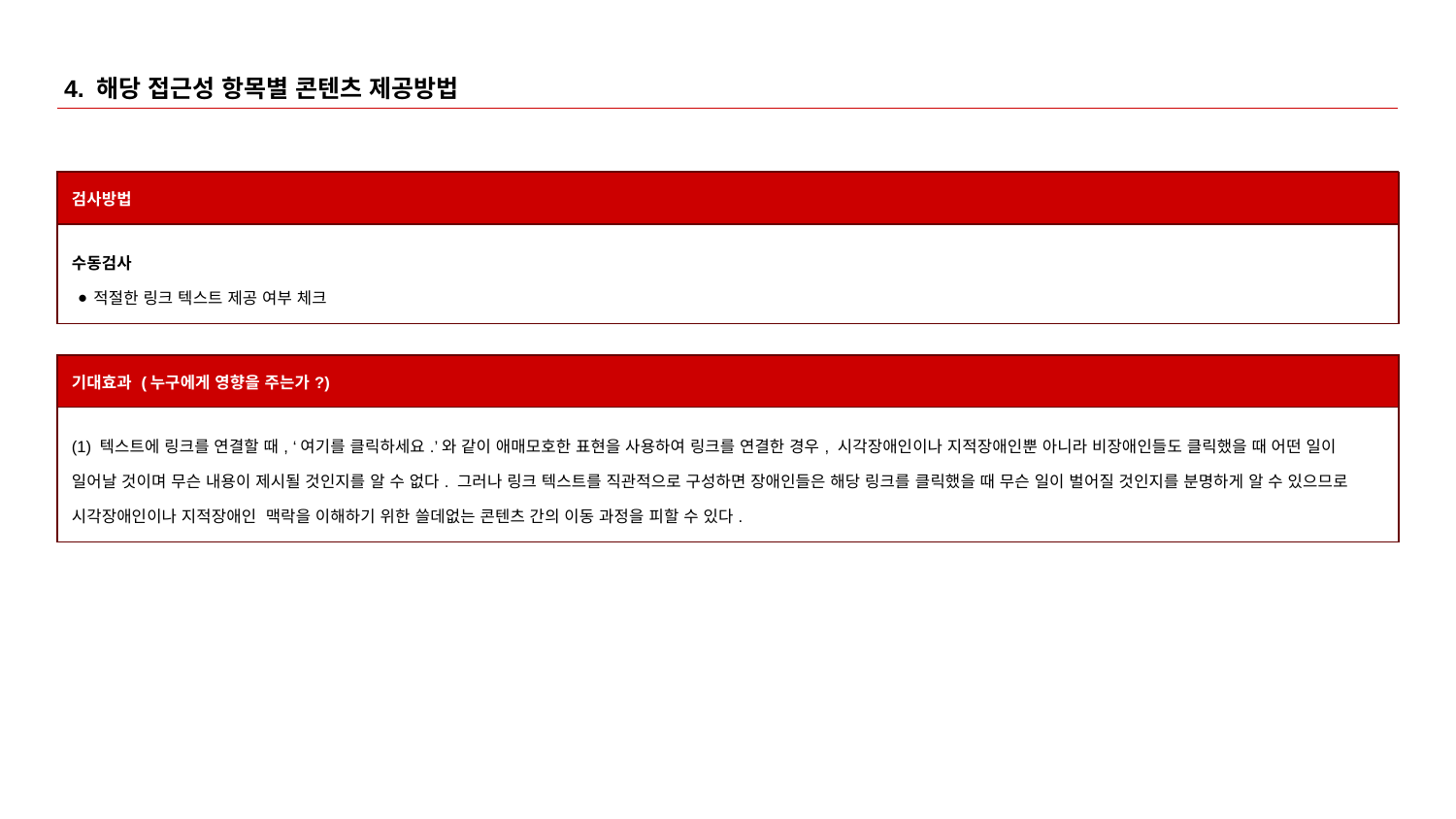

# 4. 해당 접근성 항목별 콘텐츠 제공방법
| 검사방법 |
| --- |
| 수동검사 적절한 링크 텍스트 제공 여부 체크 |
| 기대효과 (누구에게 영향을 주는가?) |
| --- |
| (1) 텍스트에 링크를 연결할 때, ‘여기를 클릭하세요.’와 같이 애매모호한 표현을 사용하여 링크를 연결한 경우, 시각장애인이나 지적장애인뿐 아니라 비장애인들도 클릭했을 때 어떤 일이 일어날 것이며 무슨 내용이 제시될 것인지를 알 수 없다. 그러나 링크 텍스트를 직관적으로 구성하면 장애인들은 해당 링크를 클릭했을 때 무슨 일이 벌어질 것인지를 분명하게 알 수 있으므로 시각장애인이나 지적장애인 맥락을 이해하기 위한 쓸데없는 콘텐츠 간의 이동 과정을 피할 수 있다. |